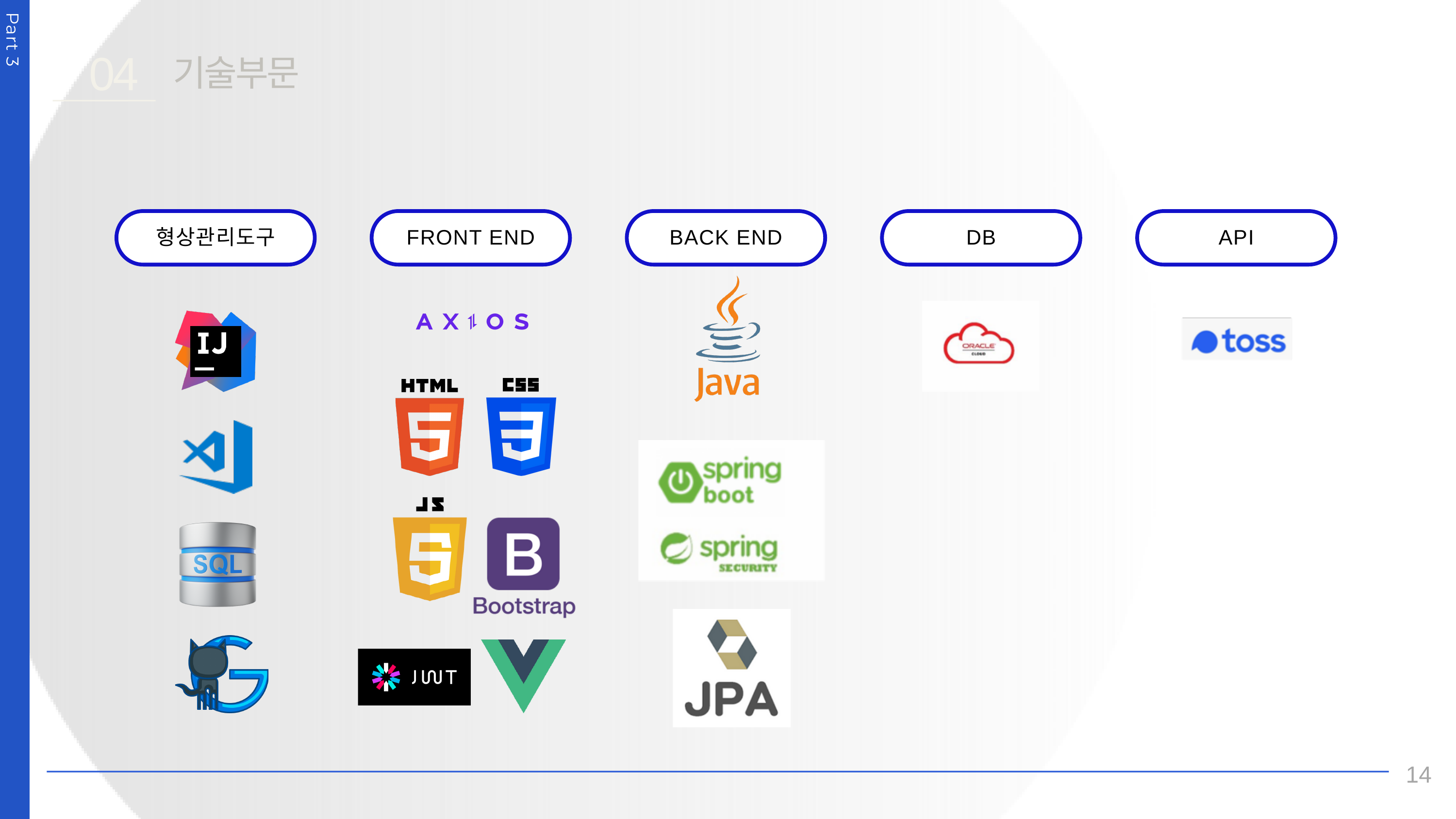

04
기술부문

Part 3

형상관리도구

FRONT END

BACK END

DB

API

14